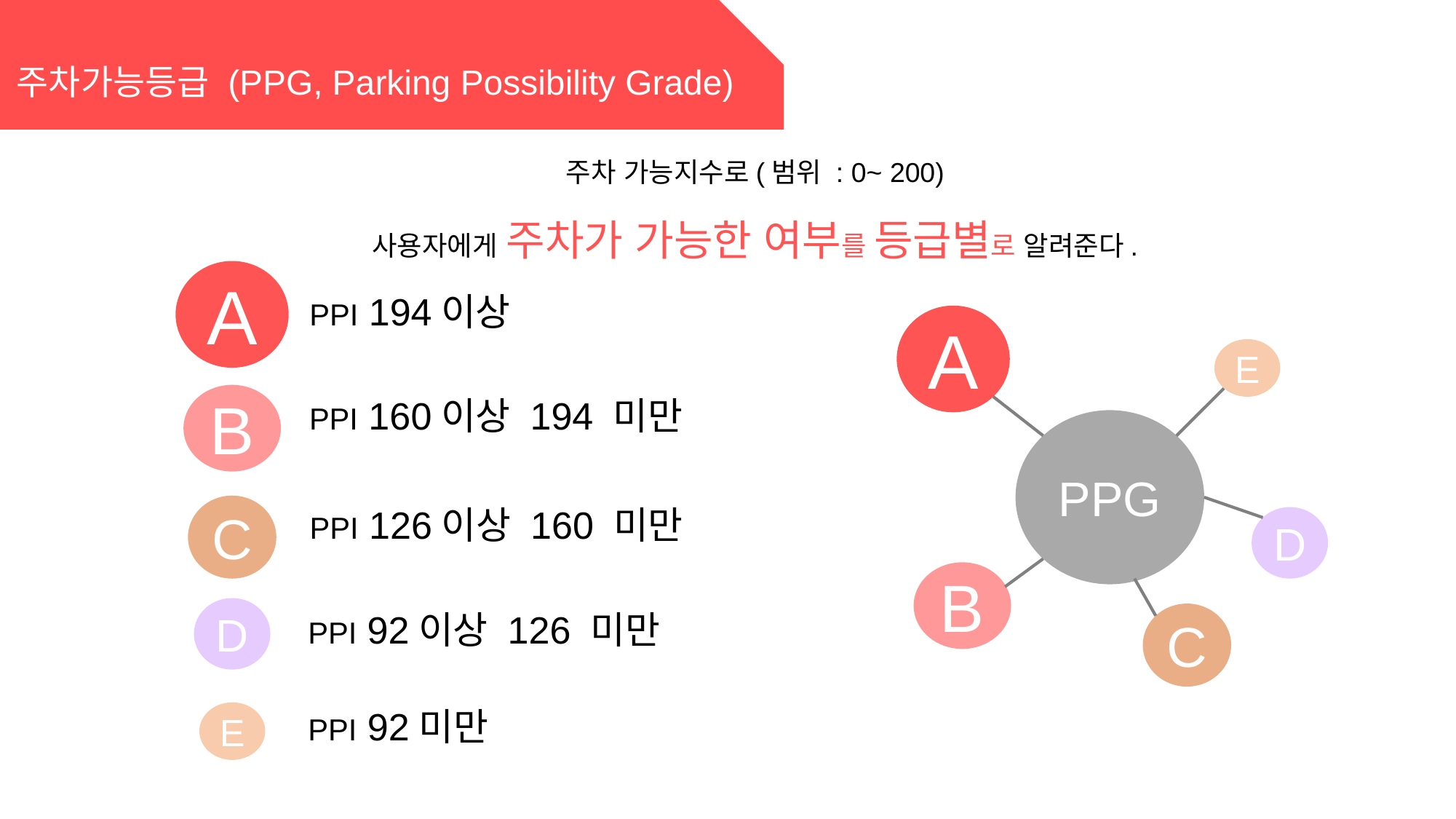

주차가능등급 (PPG, Parking Possibility Grade)
주차가능등급 (PPG, Parking Possibility Grade)
주차 가능지수로(범위 : 0~ 200)
사용자에게 주차가 가능한 여부를 등급별로 알려준다.
A
PPI 194이상
A
E
PPG
D
B
C
B
PPI 160이상 194 미만
C
PPI 126이상 160 미만
D
PPI 92이상 126 미만
PPI 92미만
E